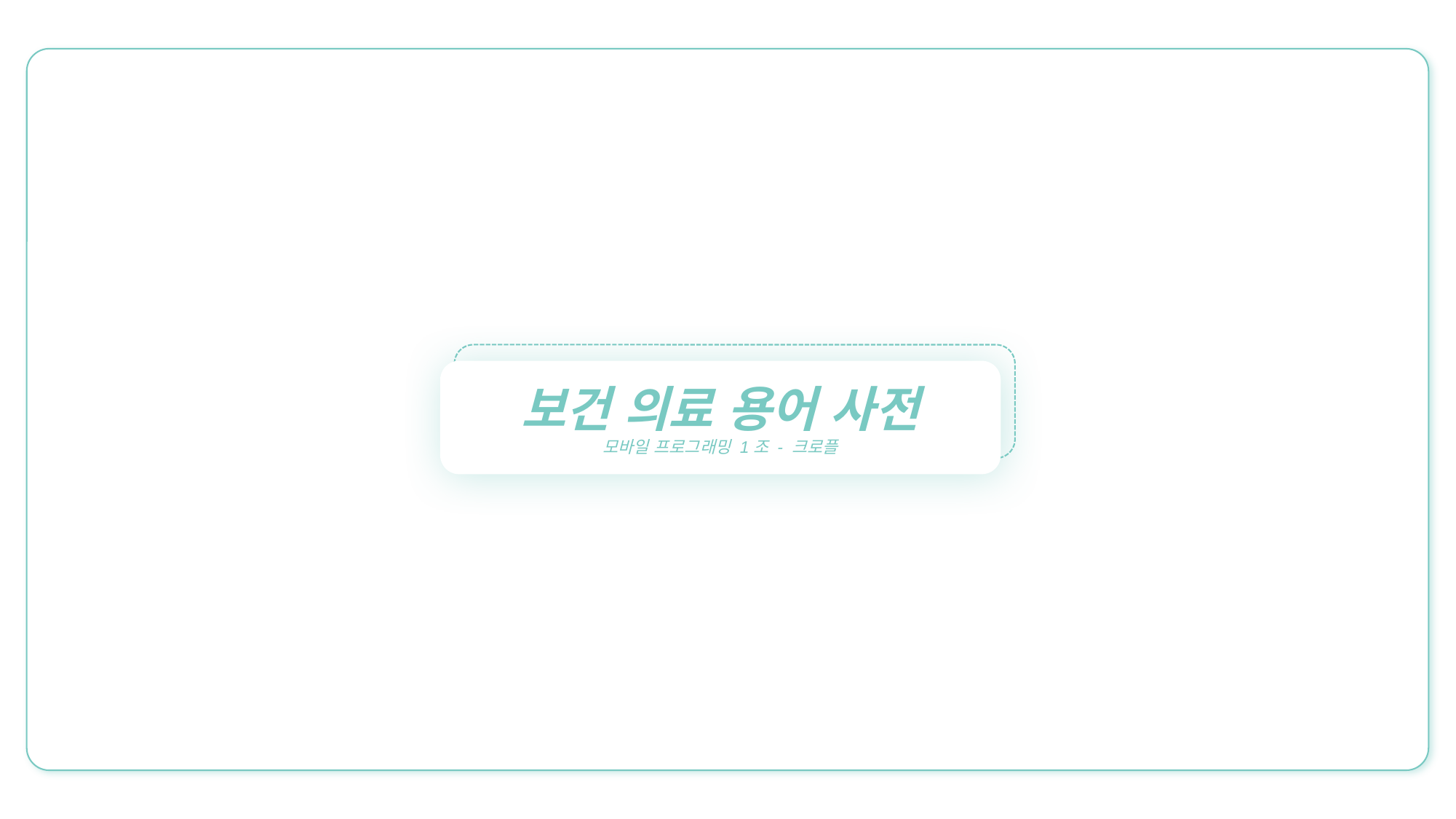

보건 의료 용어 사전
모바일 프로그래밍 1조 - 크로플